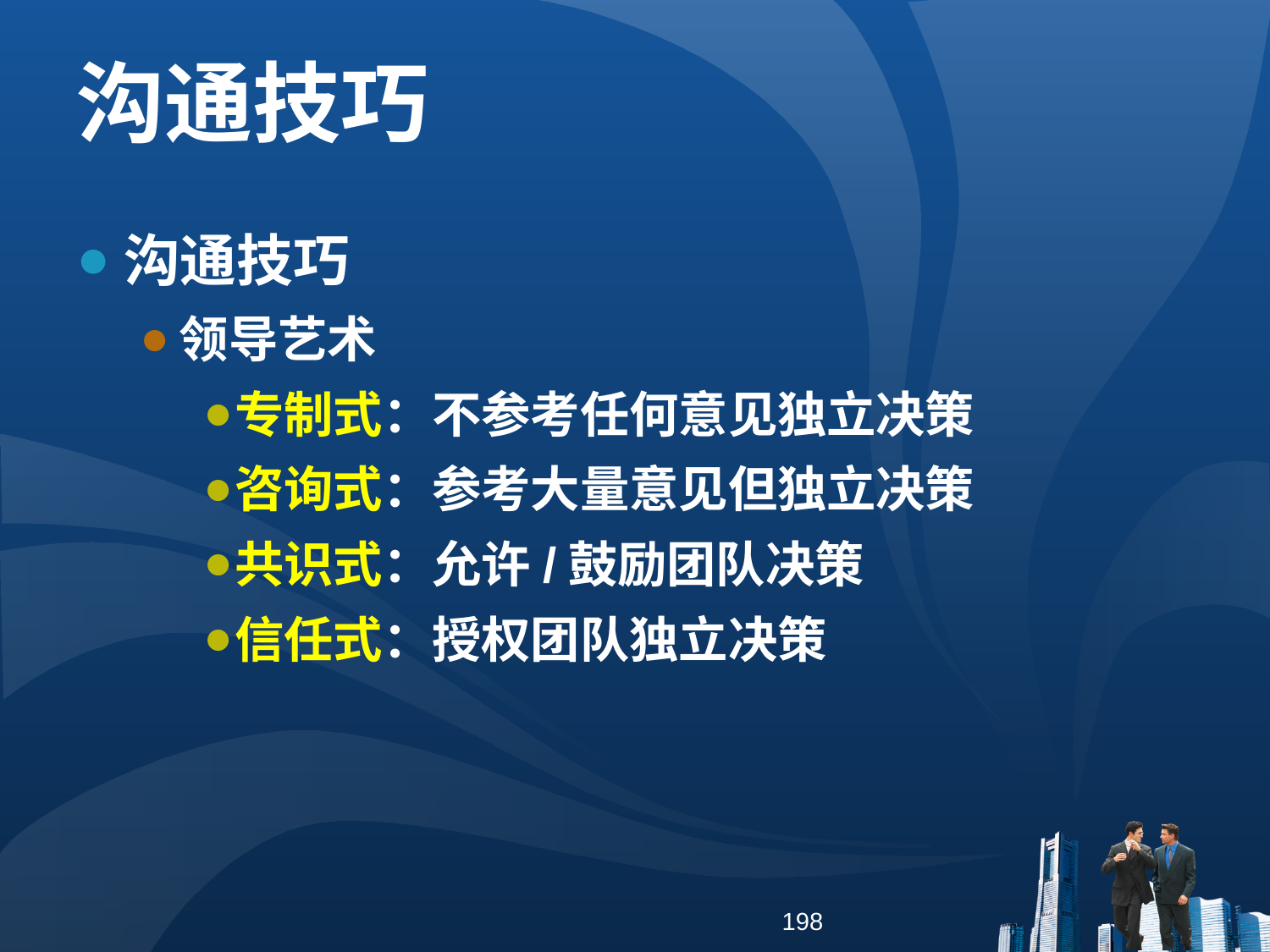

沟通技巧
沟通技巧
领导艺术
专制式：不参考任何意见独立决策
咨询式：参考大量意见但独立决策
共识式：允许/鼓励团队决策
信任式：授权团队独立决策
198